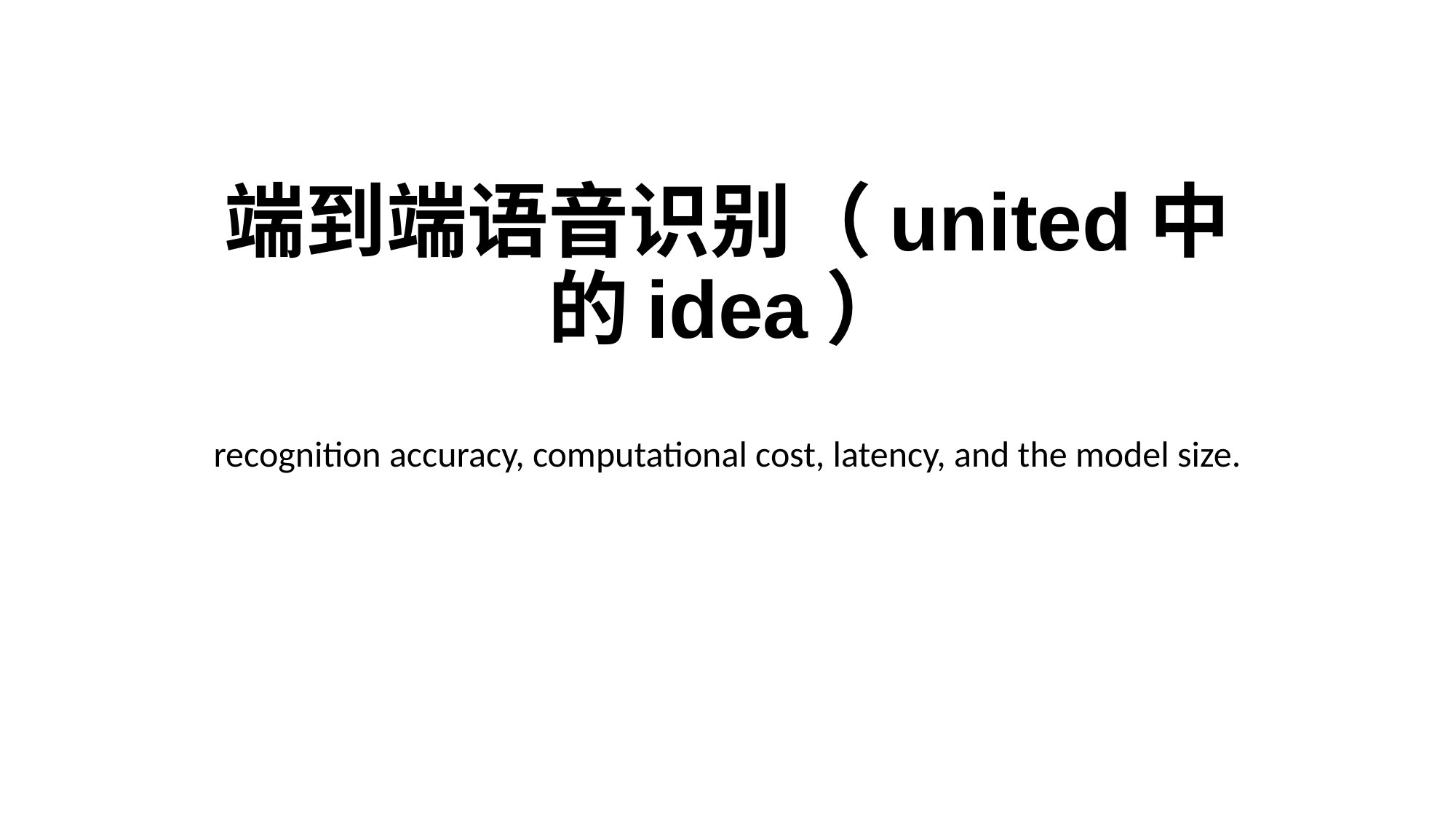

端到端语音识别（united中的idea）
recognition accuracy, computational cost, latency, and the model size.